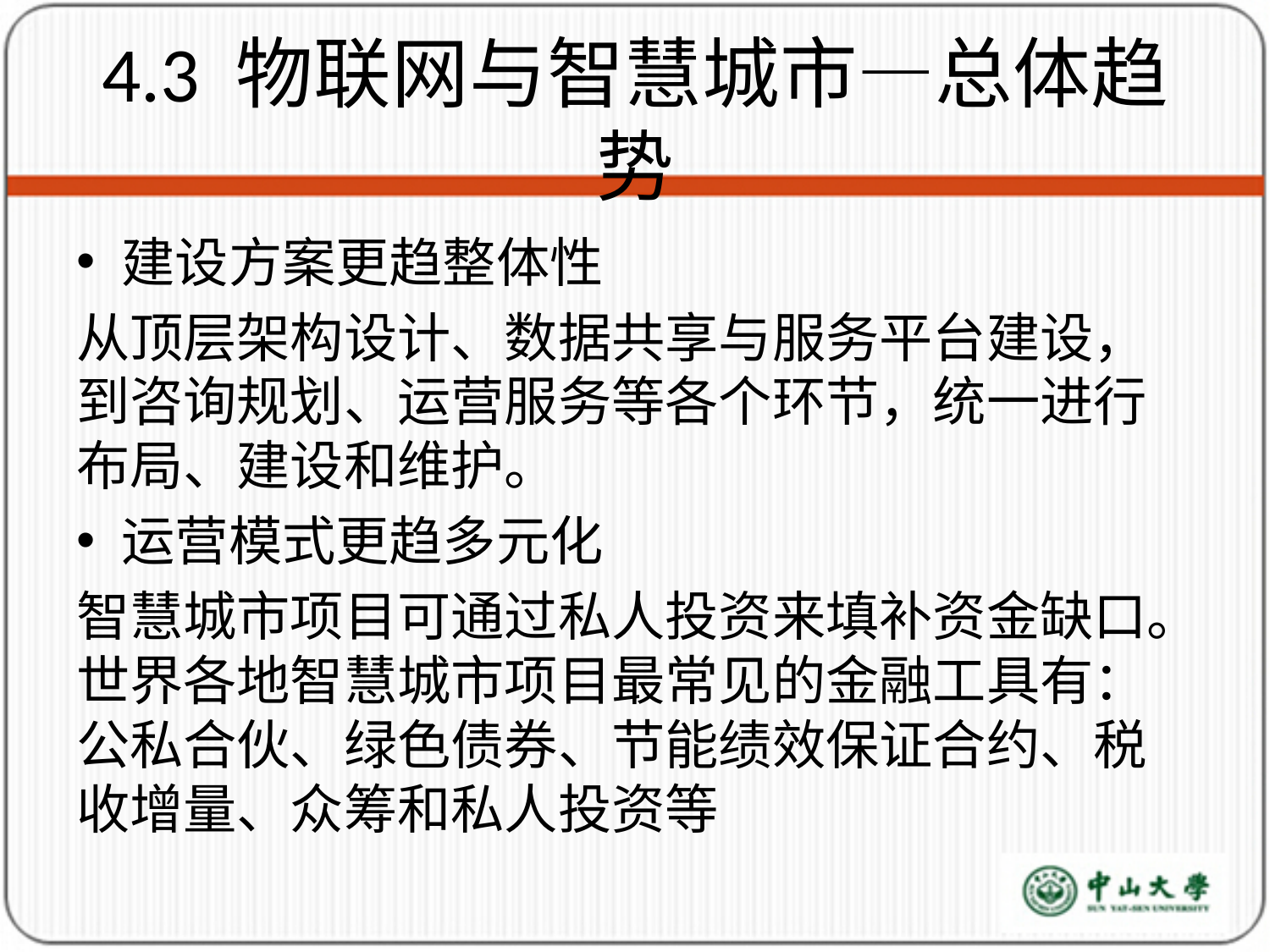

# 4.3 物联网与智慧城市—总体趋势
建设方案更趋整体性
从顶层架构设计、数据共享与服务平台建设，到咨询规划、运营服务等各个环节，统一进行布局、建设和维护。
运营模式更趋多元化
智慧城市项目可通过私人投资来填补资金缺口。世界各地智慧城市项目最常见的金融工具有：公私合伙、绿色债券、节能绩效保证合约、税收增量、众筹和私人投资等